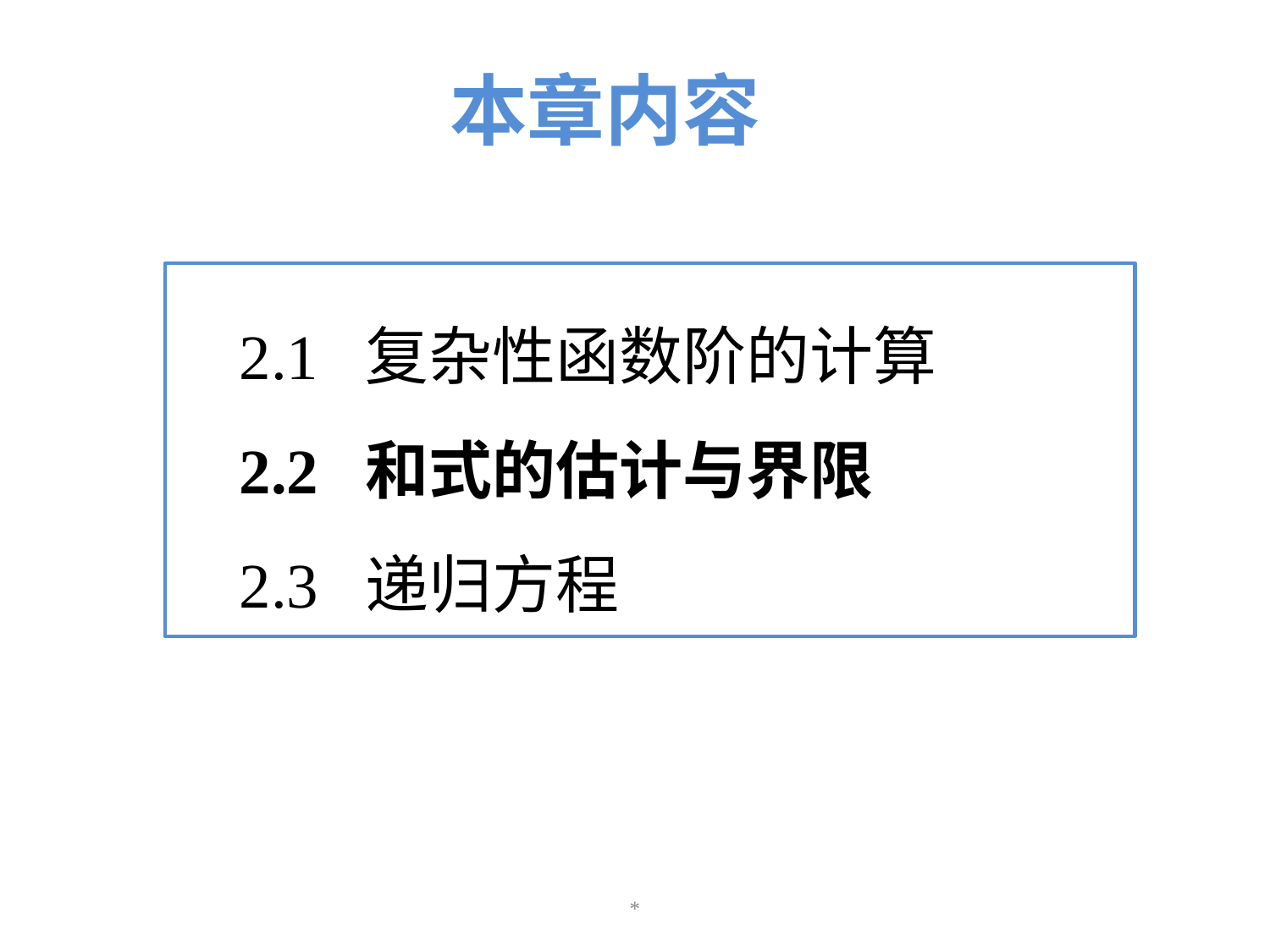

本章内容
2.1  复杂性函数阶的计算
2.2  和式的估计与界限
2.3  递归方程
*